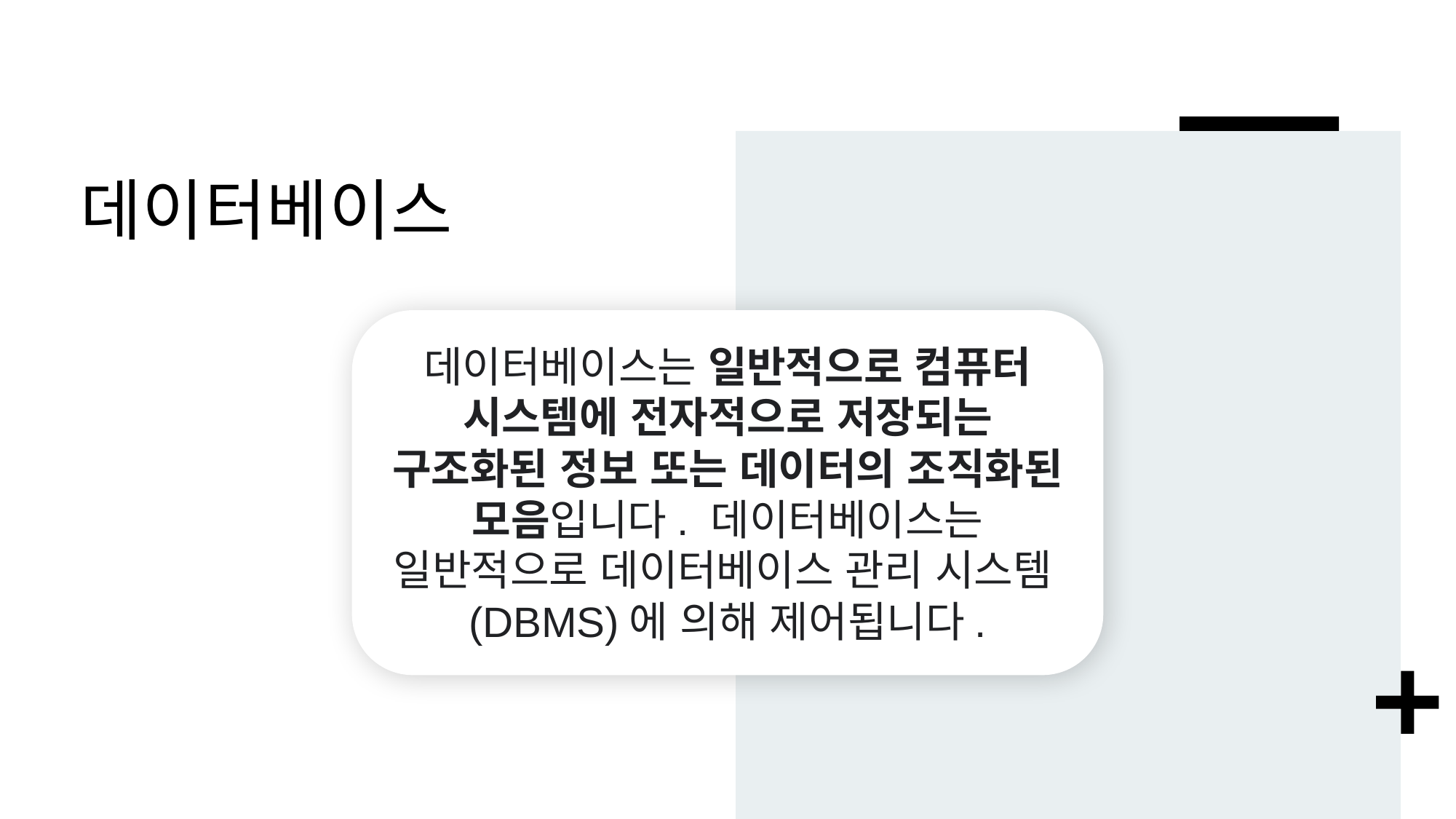

# 데이터베이스
데이터베이스는 일반적으로 컴퓨터 시스템에 전자적으로 저장되는 구조화된 정보 또는 데이터의 조직화된 모음입니다. 데이터베이스는 일반적으로 데이터베이스 관리 시스템(DBMS)에 의해 제어됩니다.